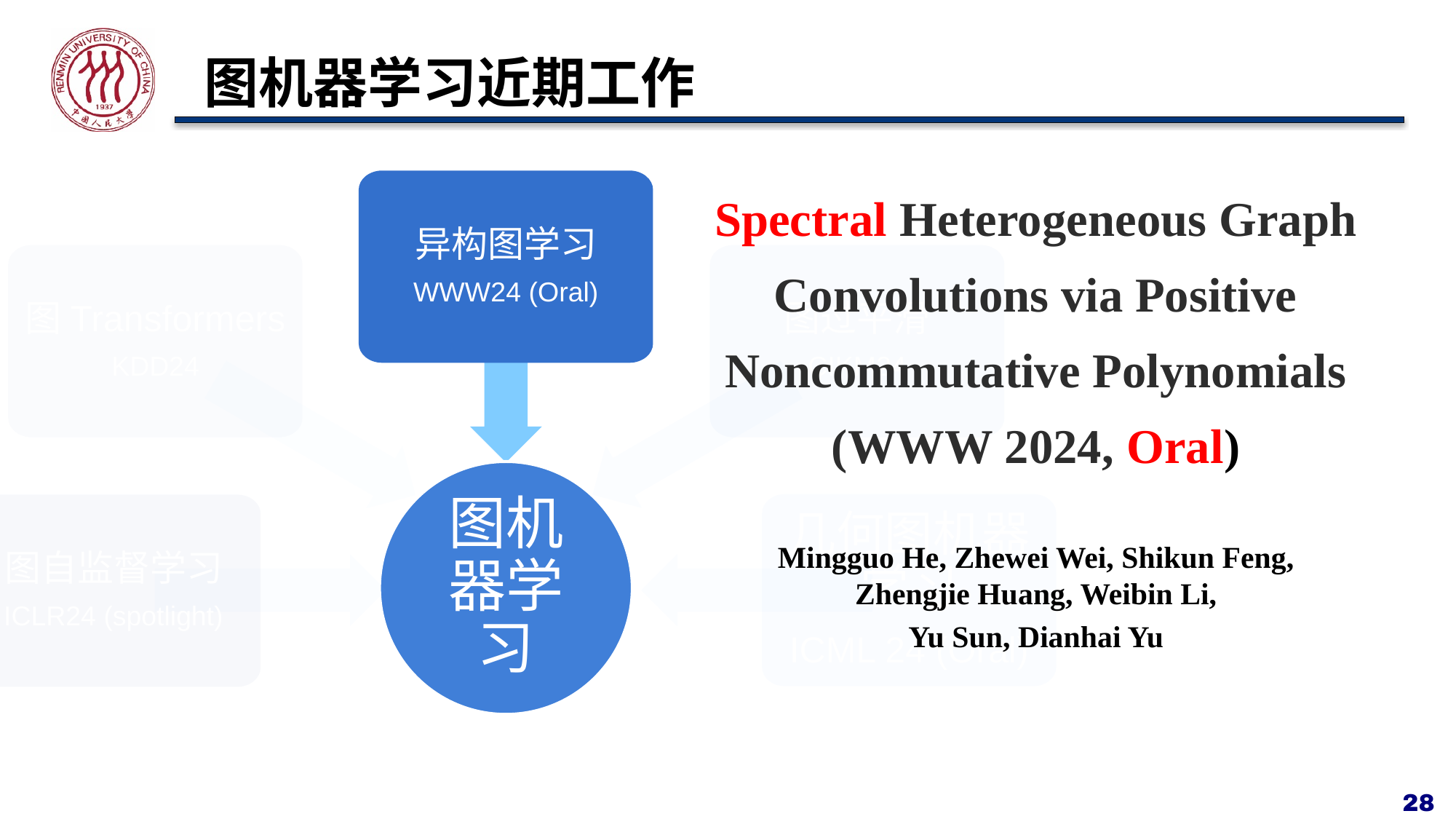

# 图机器学习近期工作
异构图学习
WWW24 (Oral)
Spectral Heterogeneous Graph Convolutions via Positive Noncommutative Polynomials
(WWW 2024, Oral)
图Transformers
KDD24
图过平滑
CIKM24

图机器学习
几何图机器学习
ICML 24 (Oral)
图自监督学习
ICLR24 (spotlight)
Mingguo He, Zhewei Wei, Shikun Feng,
Zhengjie Huang, Weibin Li,
Yu Sun, Dianhai Yu